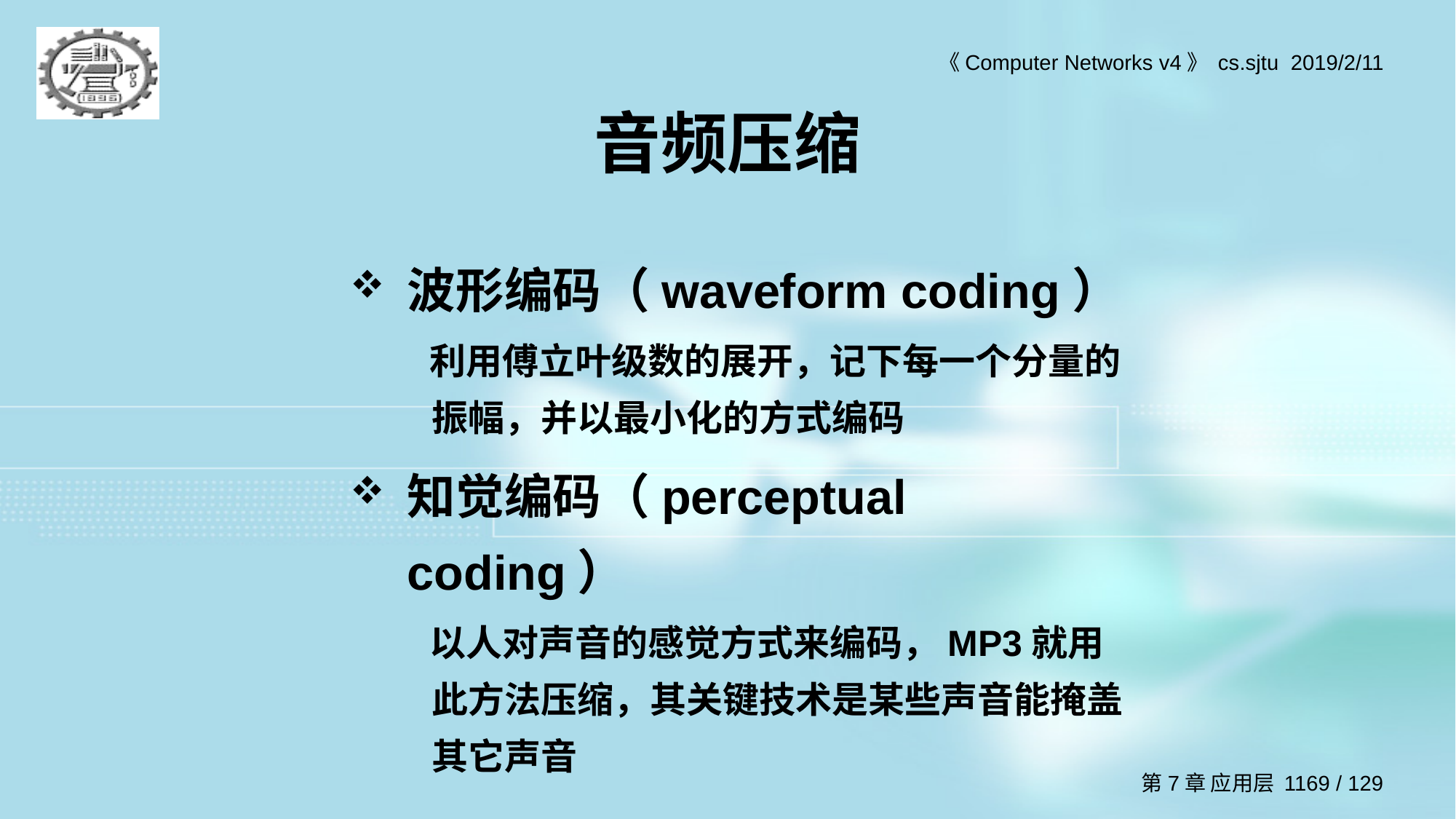

# 音频压缩
波形编码（waveform coding）
利用傅立叶级数的展开，记下每一个分量的振幅，并以最小化的方式编码
知觉编码（perceptual coding）
以人对声音的感觉方式来编码，MP3就用此方法压缩，其关键技术是某些声音能掩盖其它声音